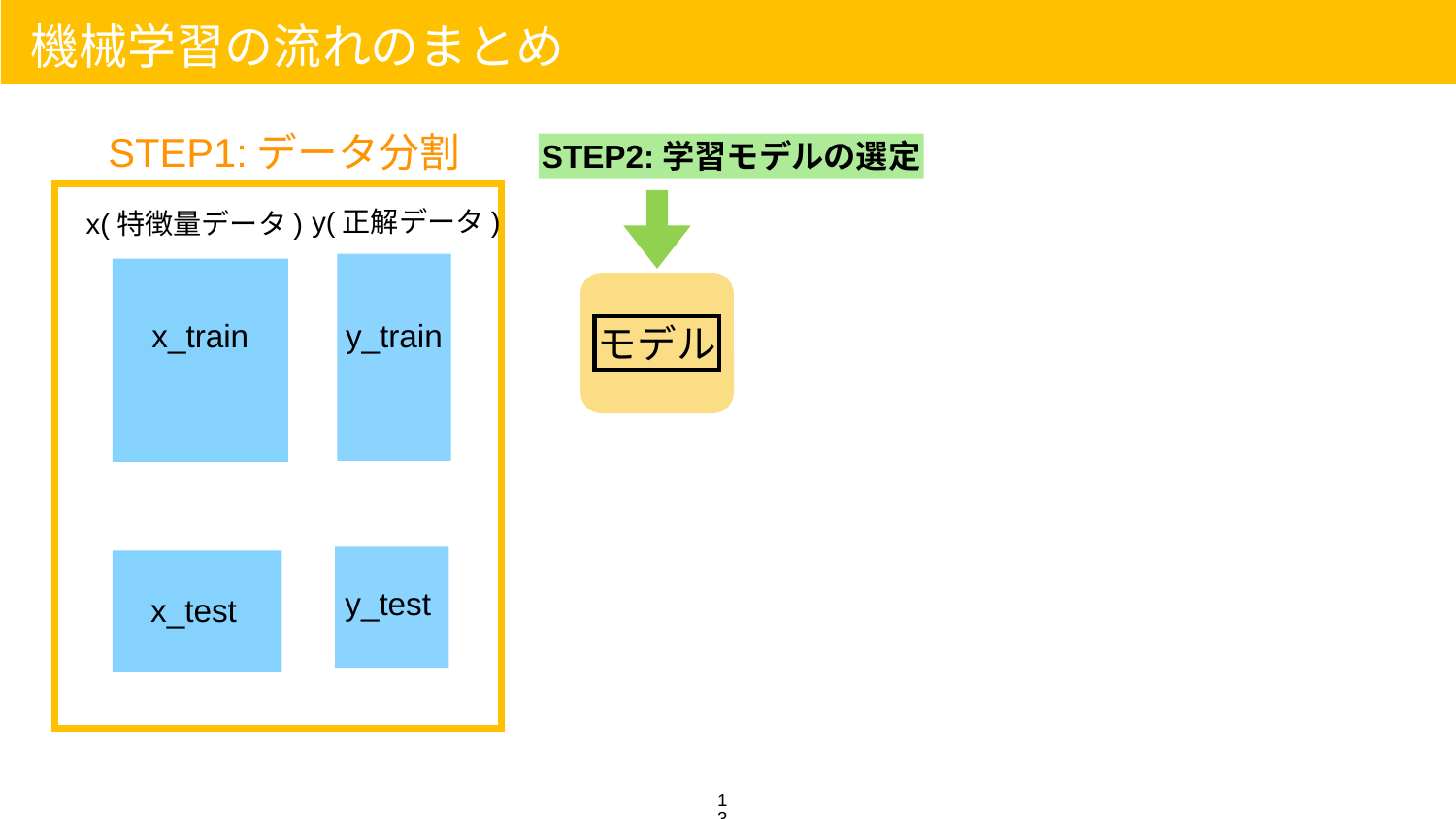

機械学習の流れのまとめ
STEP1:データ分割
STEP2:学習モデルの選定

y(正解データ)
x(特徴量データ)

x_train
y_train
モデル

y_test
x_test
13